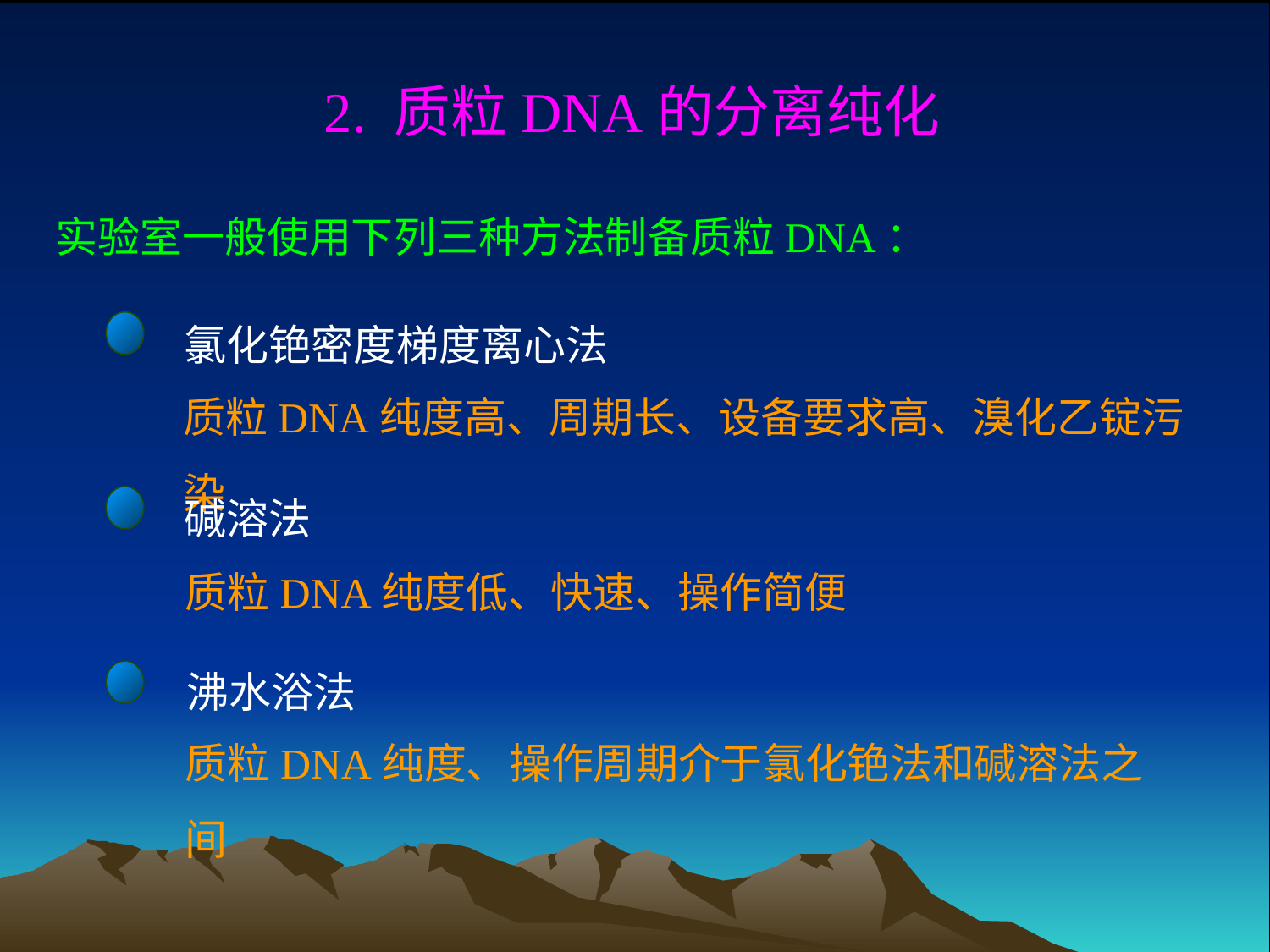

2. 质粒DNA的分离纯化
实验室一般使用下列三种方法制备质粒DNA：
氯化铯密度梯度离心法

质粒DNA纯度高、周期长、设备要求高、溴化乙锭污染
碱溶法

质粒DNA纯度低、快速、操作简便
沸水浴法

质粒DNA纯度、操作周期介于氯化铯法和碱溶法之间